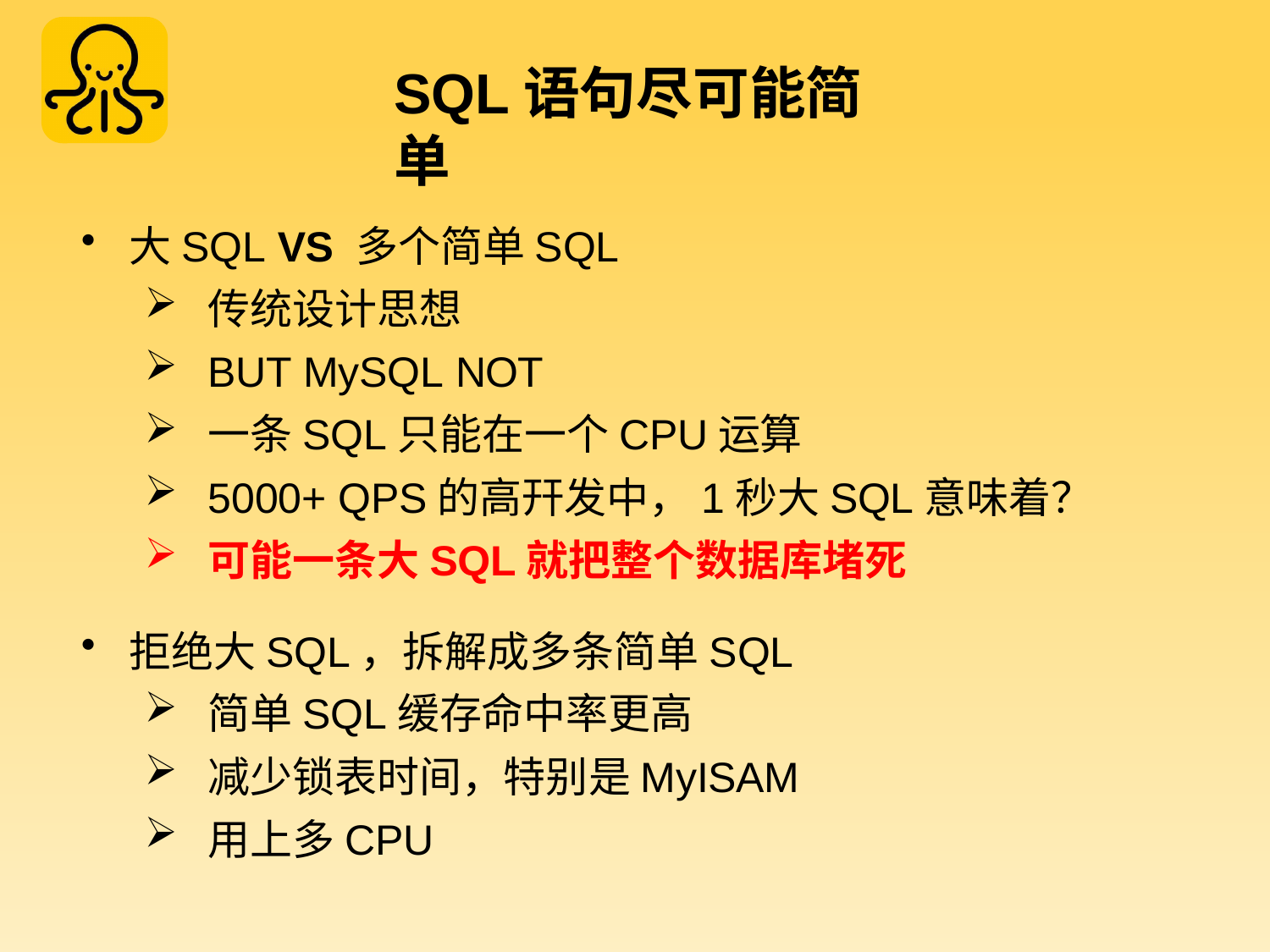

# SQL语句尽可能简单
大SQL VS 多个简单SQL
传统设计思想
BUT MySQL NOT
一条SQL只能在一个CPU运算
5000+ QPS的高幵发中，1秒大SQL意味着？
可能一条大SQL就把整个数据库堵死
拒绝大SQL，拆解成多条简单SQL
简单SQL缓存命中率更高
减少锁表时间，特别是MyISAM
用上多CPU